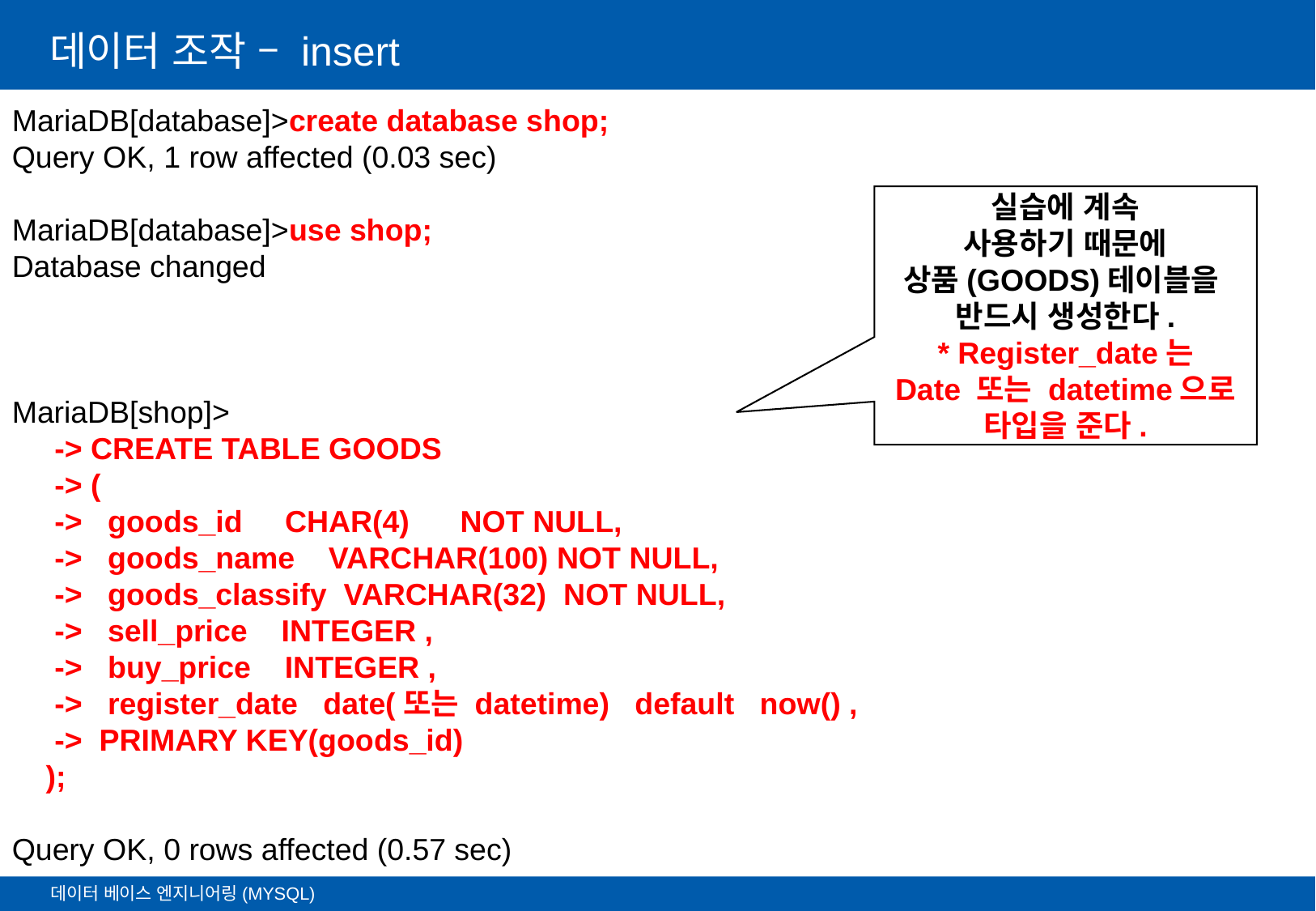

# 데이터 조작 – insert
MariaDB[database]>create database shop;
Query OK, 1 row affected (0.03 sec)

MariaDB[database]>use shop;
Database changed

MariaDB[shop]>
     -> CREATE TABLE GOODS
     -> (
     ->   goods_id     CHAR(4)      NOT NULL,
     ->   goods_name    VARCHAR(100) NOT NULL,
     ->   goods_classify  VARCHAR(32)  NOT NULL,
     ->   sell_price    INTEGER ,
     ->   buy_price    INTEGER ,
     ->   register_date   date(또는 datetime)   default   now() ,
     ->  PRIMARY KEY(goods_id)
    );

Query OK, 0 rows affected (0.57 sec)
실습에 계속
사용하기 때문에
상품(GOODS)테이블을
반드시 생성한다.
* Register_date는
Date 또는 datetime으로 타입을 준다.